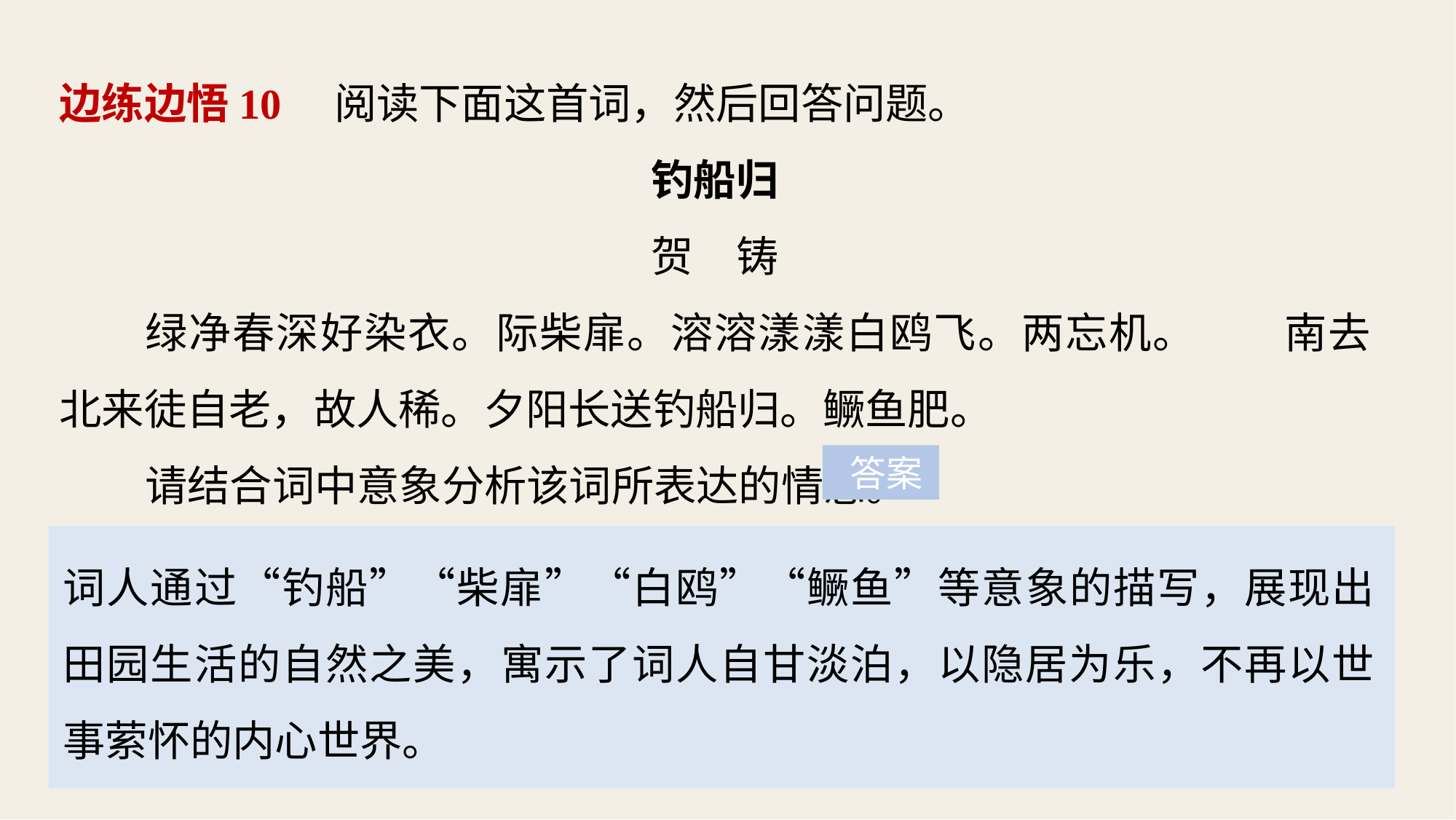

边练边悟10　阅读下面这首词，然后回答问题。
钓船归
贺　铸
绿净春深好染衣。际柴扉。溶溶漾漾白鸥飞。两忘机。　　南去北来徒自老，故人稀。夕阳长送钓船归。鳜鱼肥。
请结合词中意象分析该词所表达的情感。
 答案

词人通过“钓船”“柴扉”“白鸥”“鳜鱼”等意象的描写，展现出田园生活的自然之美，寓示了词人自甘淡泊，以隐居为乐，不再以世事萦怀的内心世界。